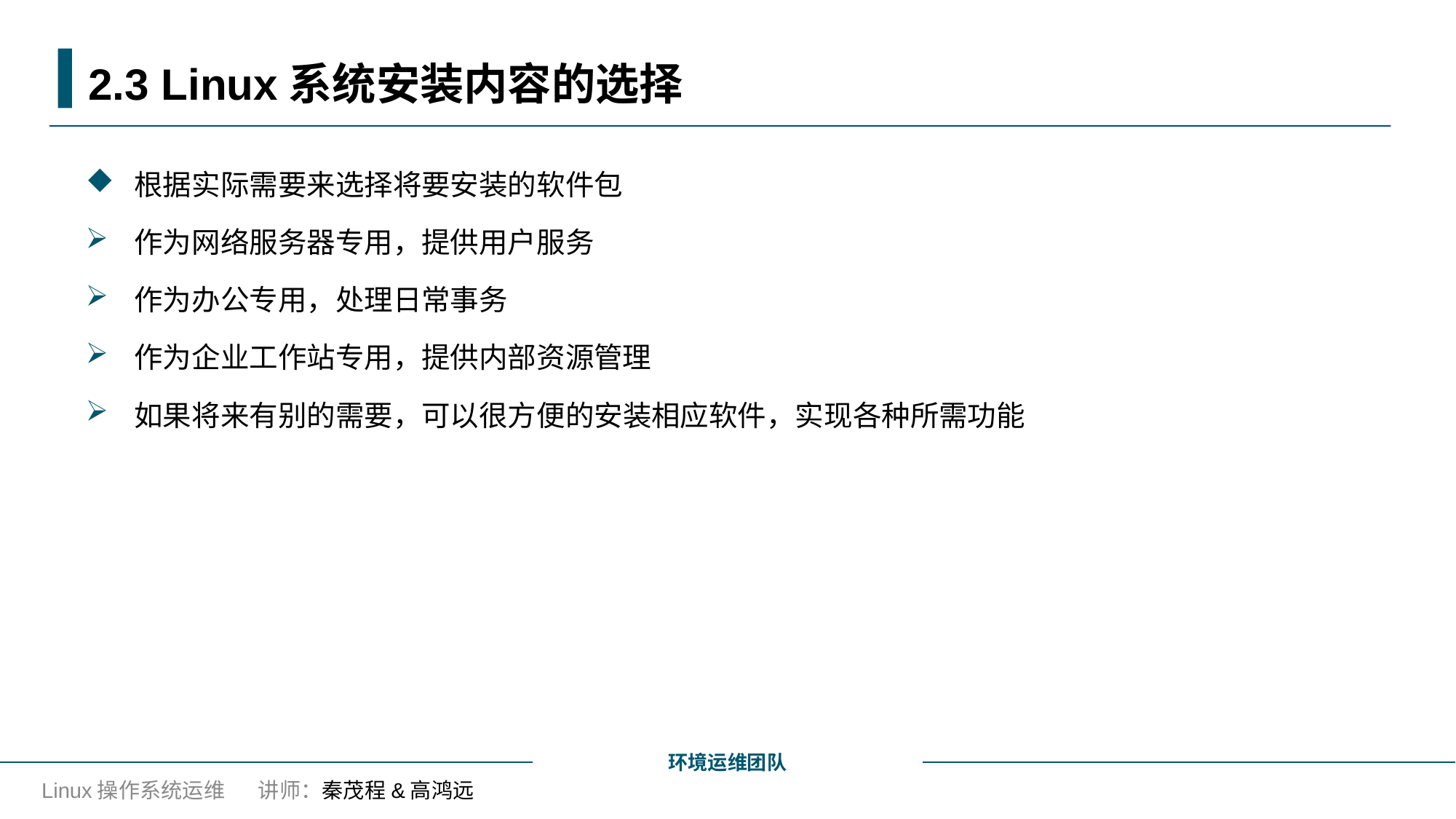

# 2.3 Linux系统安装内容的选择
根据实际需要来选择将要安装的软件包
作为网络服务器专用，提供用户服务
作为办公专用，处理日常事务
作为企业工作站专用，提供内部资源管理
如果将来有别的需要，可以很方便的安装相应软件，实现各种所需功能